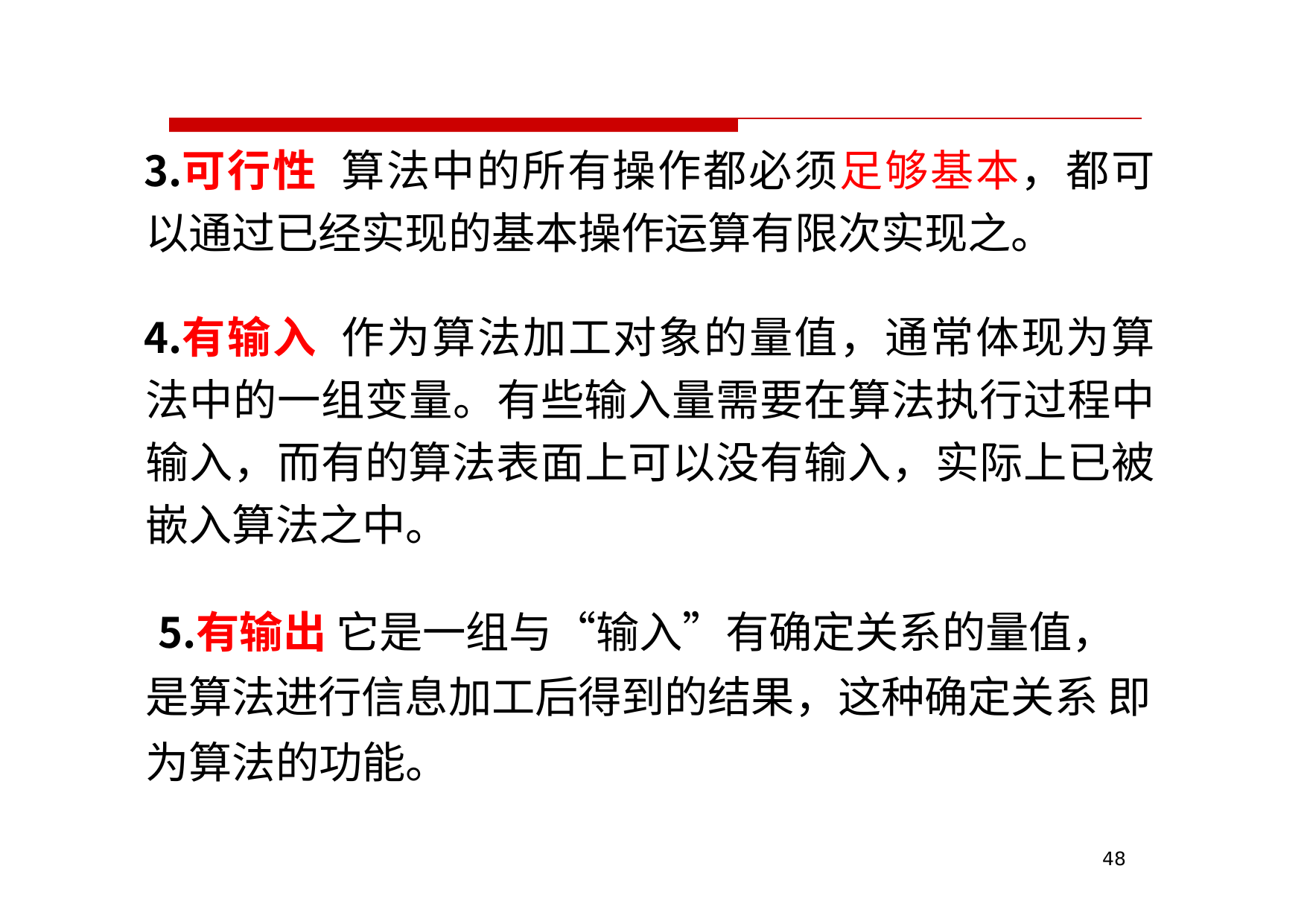

可行性 算法中的所有操作都必须足够基本，都可 以通过已经实现的基本操作运算有限次实现之。
有输入 作为算法加工对象的量值，通常体现为算 法中的一组变量。有些输入量需要在算法执行过程中 输入，而有的算法表面上可以没有输入，实际上已被 嵌入算法之中。
有输出 它是一组与“输入”有确定关系的量值，  是算法进行信息加工后得到的结果，这种确定关系 即为算法的功能。
48